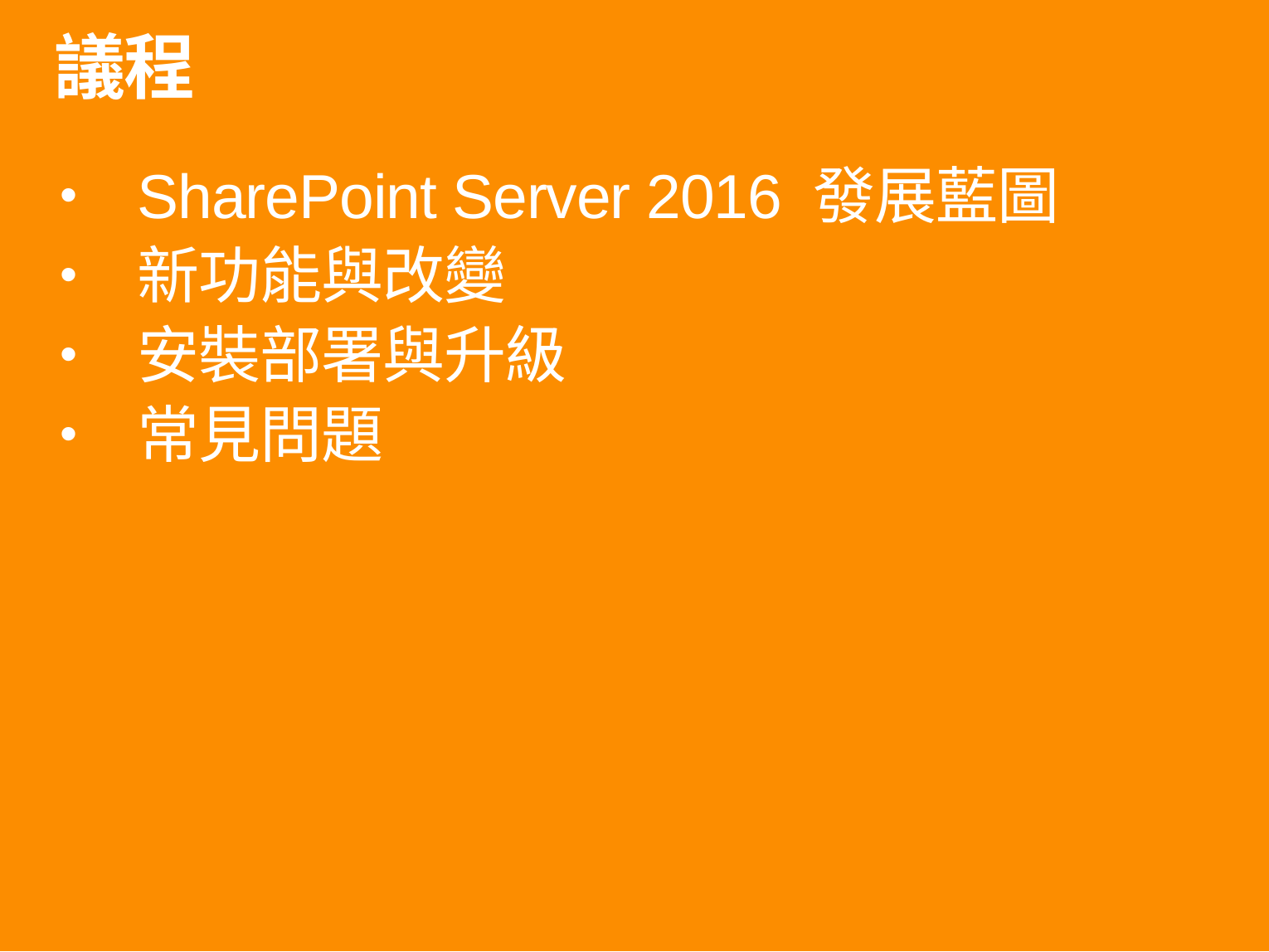

# 議程
SharePoint Server 2016 發展藍圖
新功能與改變
安裝部署與升級
常見問題